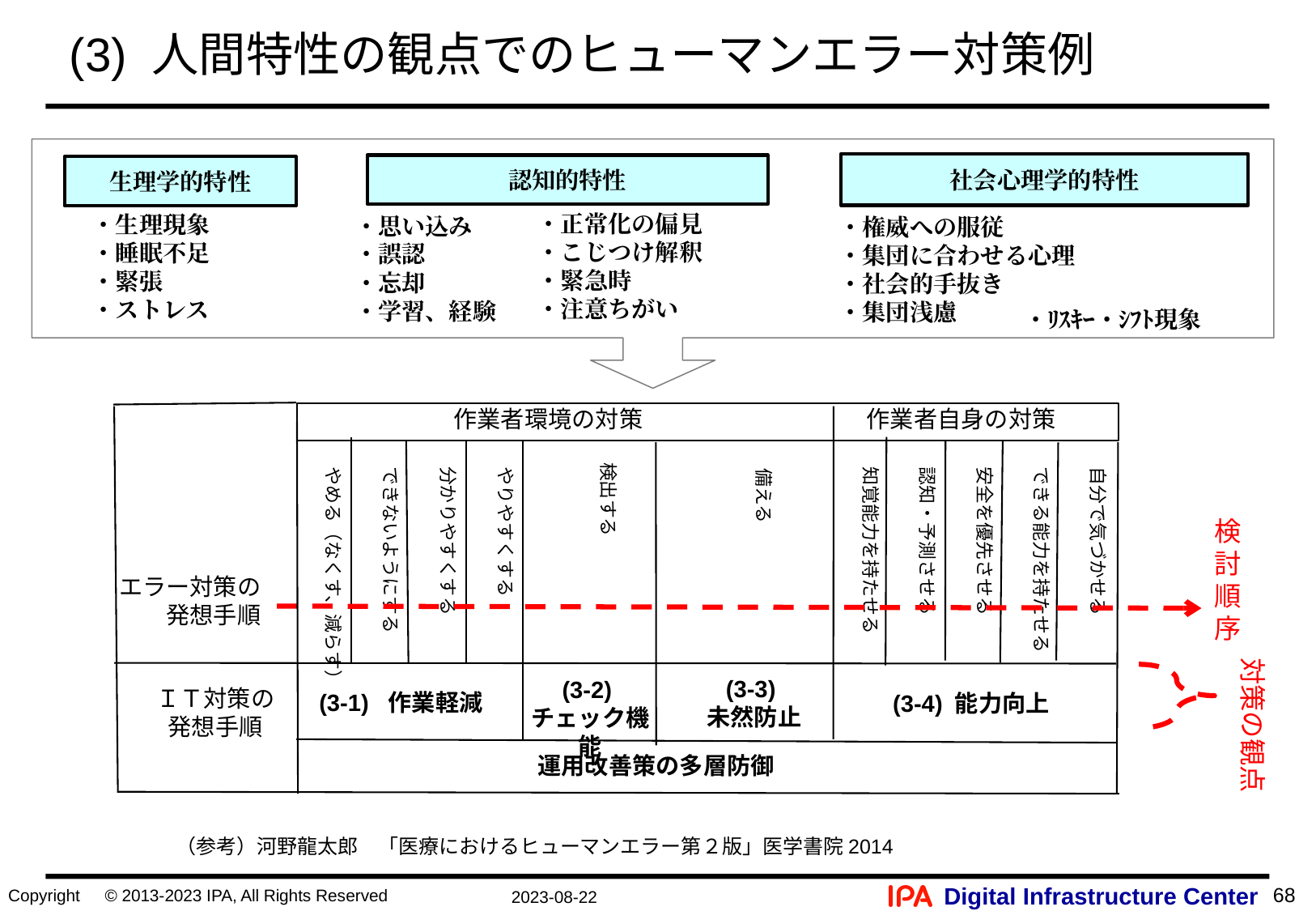

# (3) 人間特性の観点でのヒューマンエラー対策例

社会心理学的特性
認知的特性
生理学的特性
・正常化の偏見
・こじつけ解釈
・緊急時
・注意ちがい
・生理現象
・睡眠不足
・緊張
・ストレス
・思い込み
・誤認
・忘却
・学習、経験
・権威への服従
・集団に合わせる心理
・社会的手抜き
・集団浅慮
・ﾘｽｷｰ・ｼﾌﾄ現象
作業者環境の対策
作業者自身の対策

検出する
分かりやすくする
できないようにする
自分で気づかせる
やりやすくする
やめる（なくす、減らす）
認知・予測させる
安全を優先させる
知覚能力を持たせる
できる能力を持たせる
備える
検
討
順
序
エラー対策の
発想手順
対策の観点

(3-3)
未然防止
(3-2)
チェック機能
ＩＴ対策の
発想手順
(3-1)  作業軽減
(3-4) 能力向上
運用改善策の多層防御
（参考）河野龍太郎　「医療におけるヒューマンエラー第２版」医学書院2014